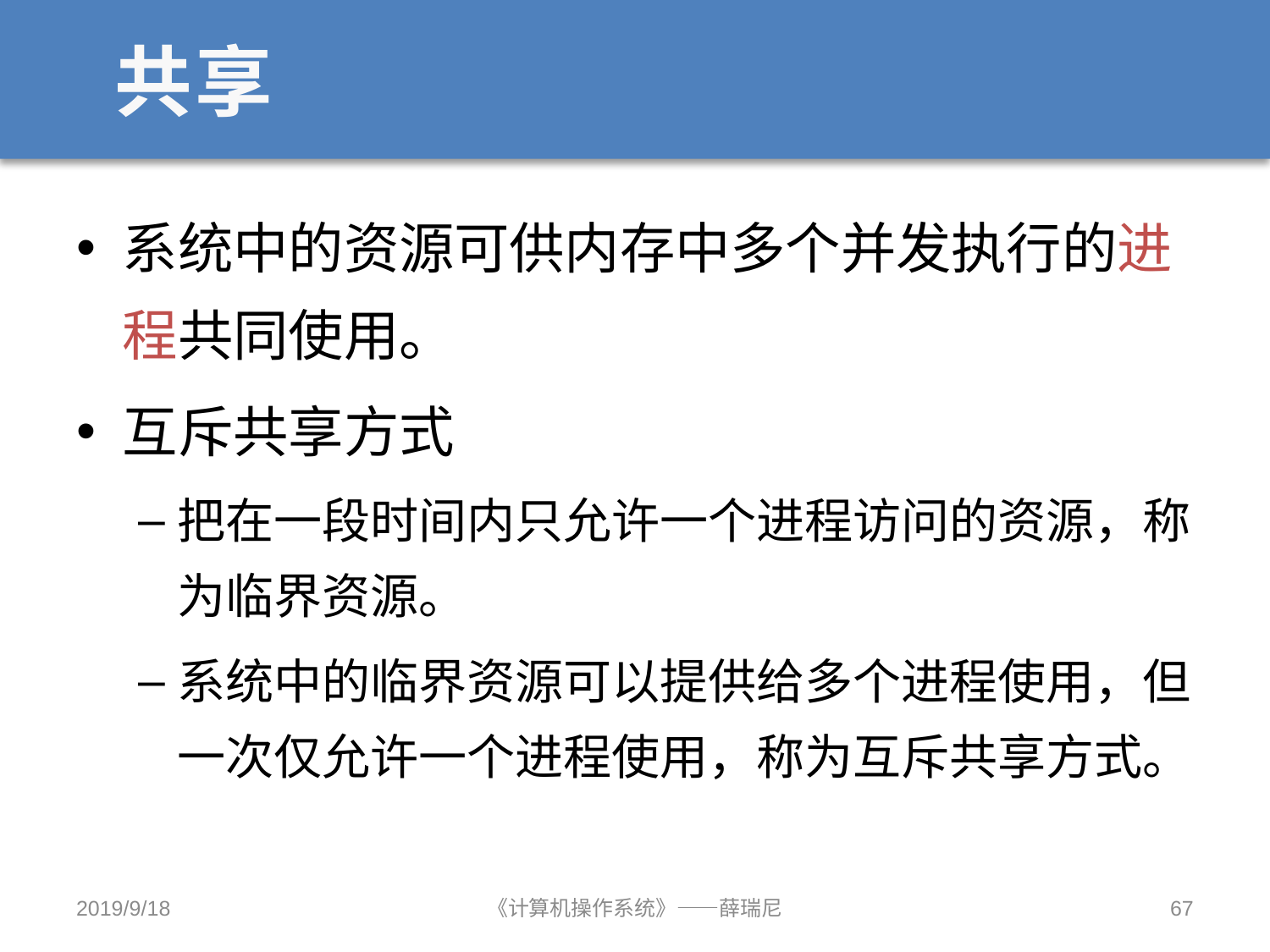

# 共享
系统中的资源可供内存中多个并发执行的进程共同使用。
互斥共享方式
把在一段时间内只允许一个进程访问的资源，称为临界资源。
系统中的临界资源可以提供给多个进程使用，但一次仅允许一个进程使用，称为互斥共享方式。
2019/9/18
《计算机操作系统》——薛瑞尼
67